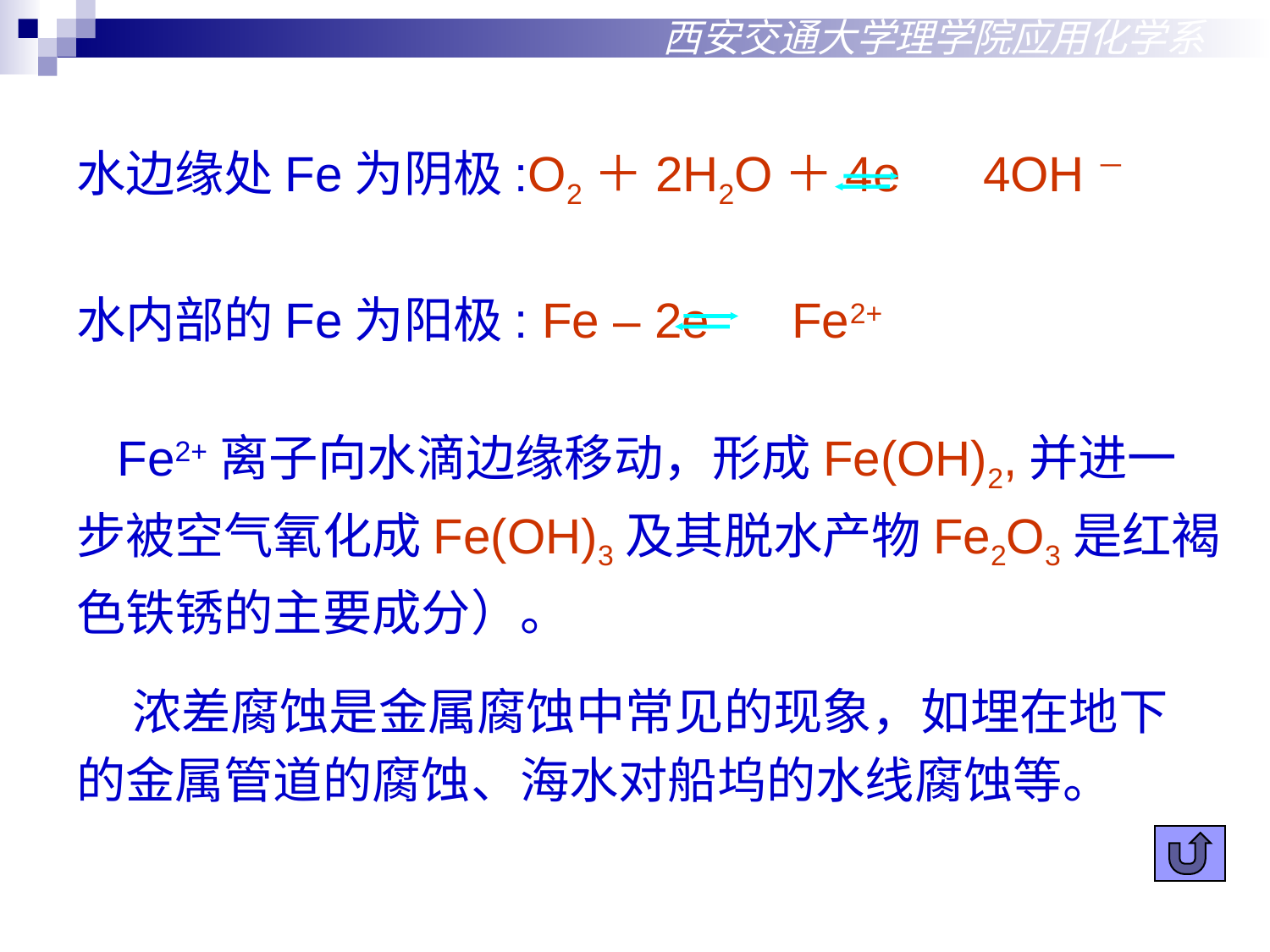

西安交通大学理学院应用化学系
水边缘处Fe为阴极:O2＋2H2O＋4e      4OH－

水内部的Fe为阳极: Fe – 2e      Fe2+

   Fe2+离子向水滴边缘移动，形成Fe(OH)2,并进一
步被空气氧化成Fe(OH)3及其脱水产物Fe2O3是红褐
色铁锈的主要成分）。

    浓差腐蚀是金属腐蚀中常见的现象，如埋在地下
的金属管道的腐蚀、海水对船坞的水线腐蚀等。